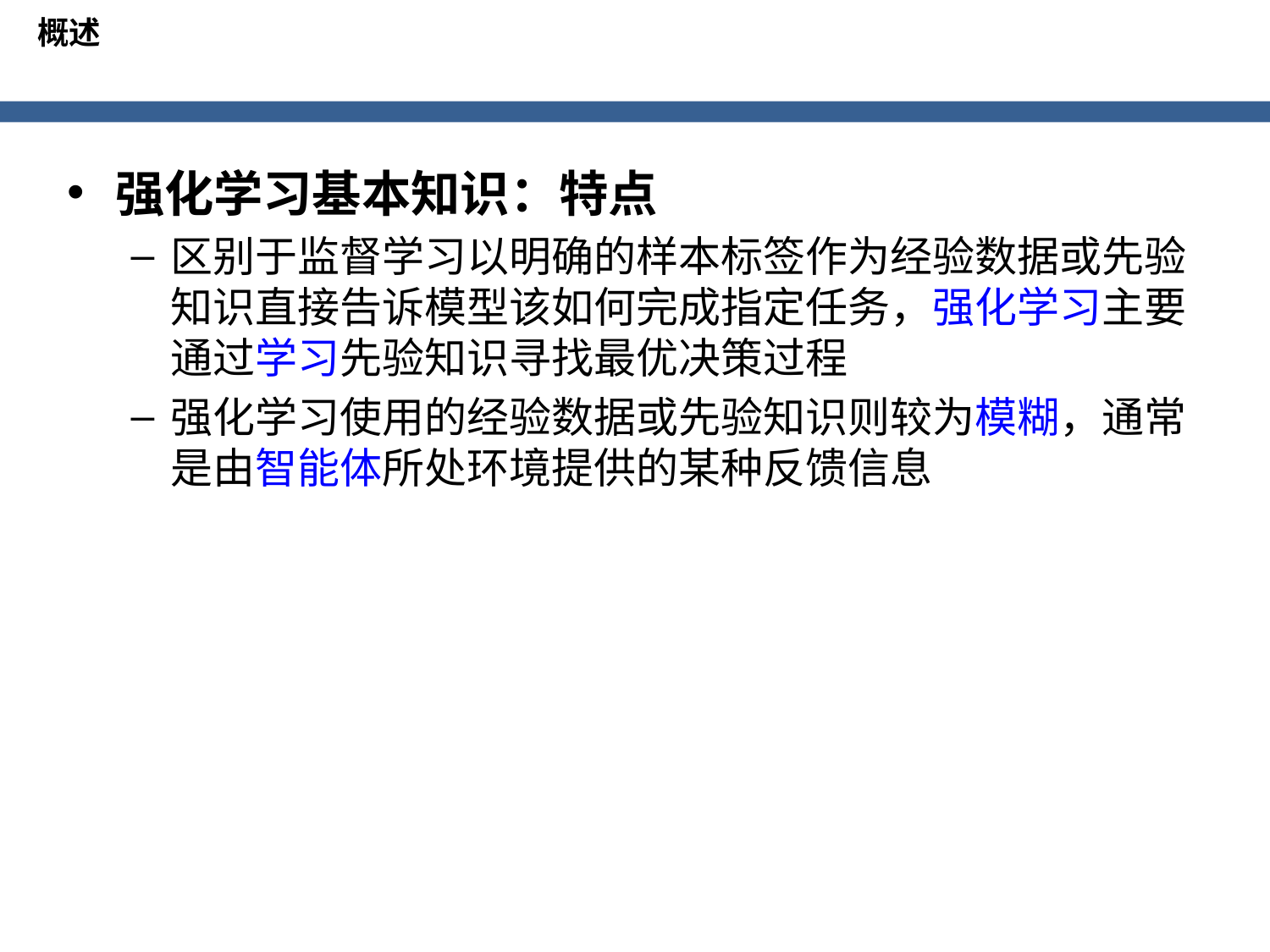

概述
强化学习基本知识：特点
区别于监督学习以明确的样本标签作为经验数据或先验知识直接告诉模型该如何完成指定任务，强化学习主要通过学习先验知识寻找最优决策过程
强化学习使用的经验数据或先验知识则较为模糊，通常是由智能体所处环境提供的某种反馈信息